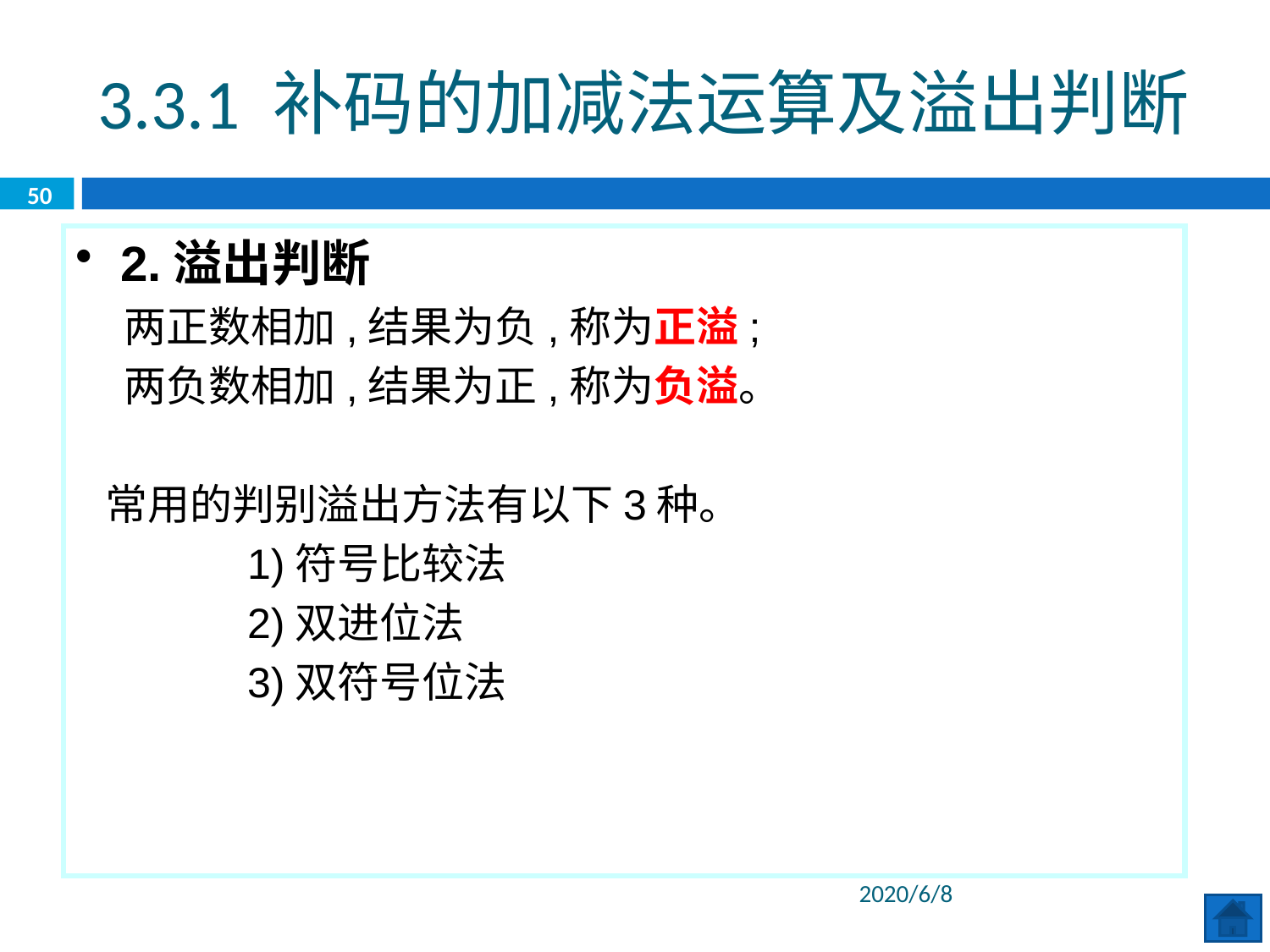

3.3.1 补码的加减法运算及溢出判断
50
2.溢出判断
    两正数相加,结果为负,称为正溢;
    两负数相加,结果为正,称为负溢。

  常用的判别溢出方法有以下3种。
 		1)符号比较法
		2)双进位法
		3)双符号位法
2020/6/8